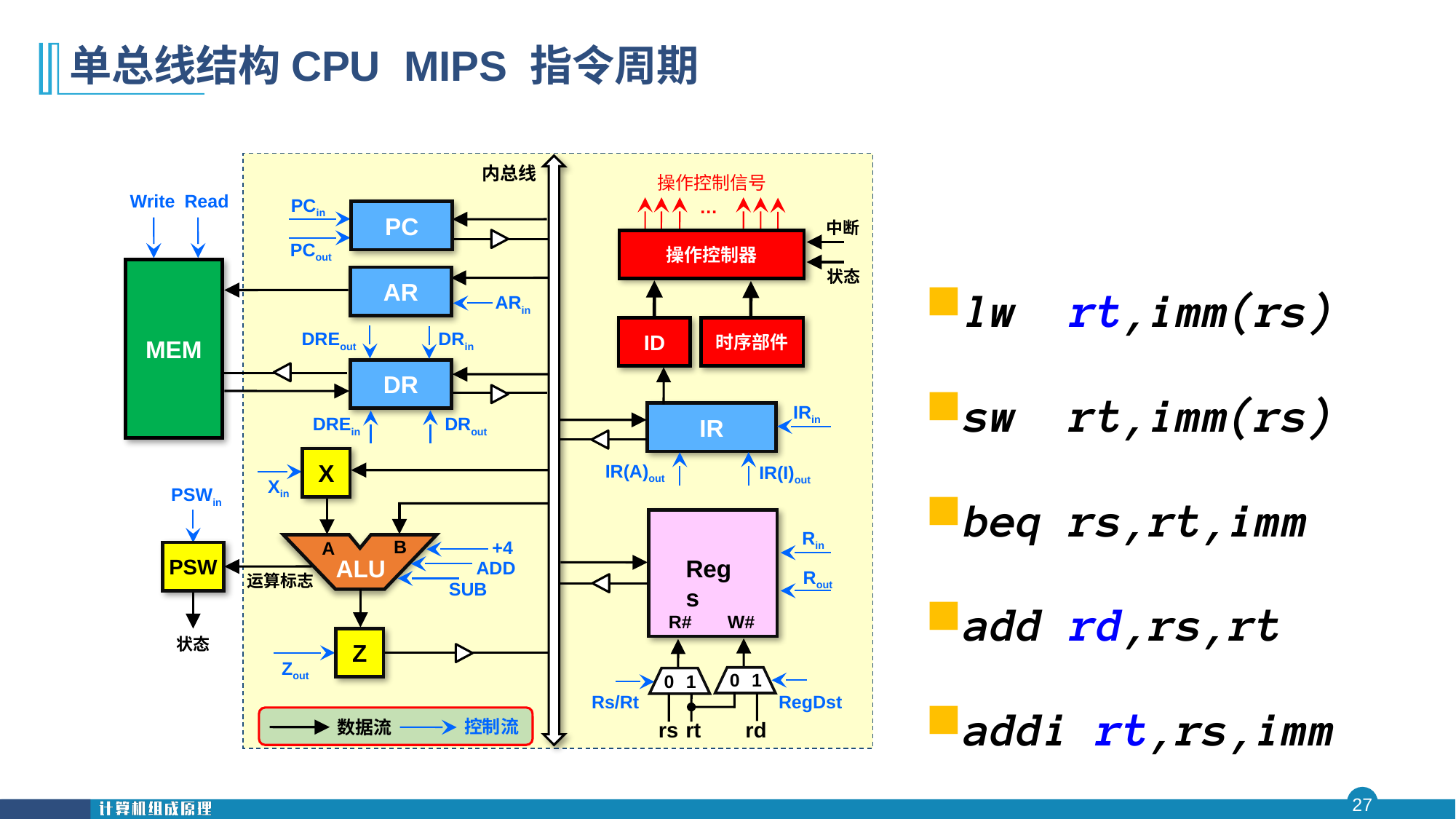

# 单总线结构CPU  MIPS 指令周期

内总线
操作控制信号
…

Write
Read

MEM
AR

ARin

DREout
DRin
DR

DREin
DRout
PCin
PC

PCout
中断
操作控制器

状态
lw  rt,imm(rs)
sw  rt,imm(rs)
beq rs,rt,imm
add rd,rs,rt
addi rt,rs,imm

时序部件
ID

IRin

IR

IR(I)out
IR(A)out
X
Xin

B
A
ALU
Z

+4
ADD
SUB
Zout
PSWin
PSW
运算标志

状态

Rin
Regs
Rout

R#
W#

0
1

0
1
Rs/Rt
RegDst

rd
rs
rt

控制流

数据流